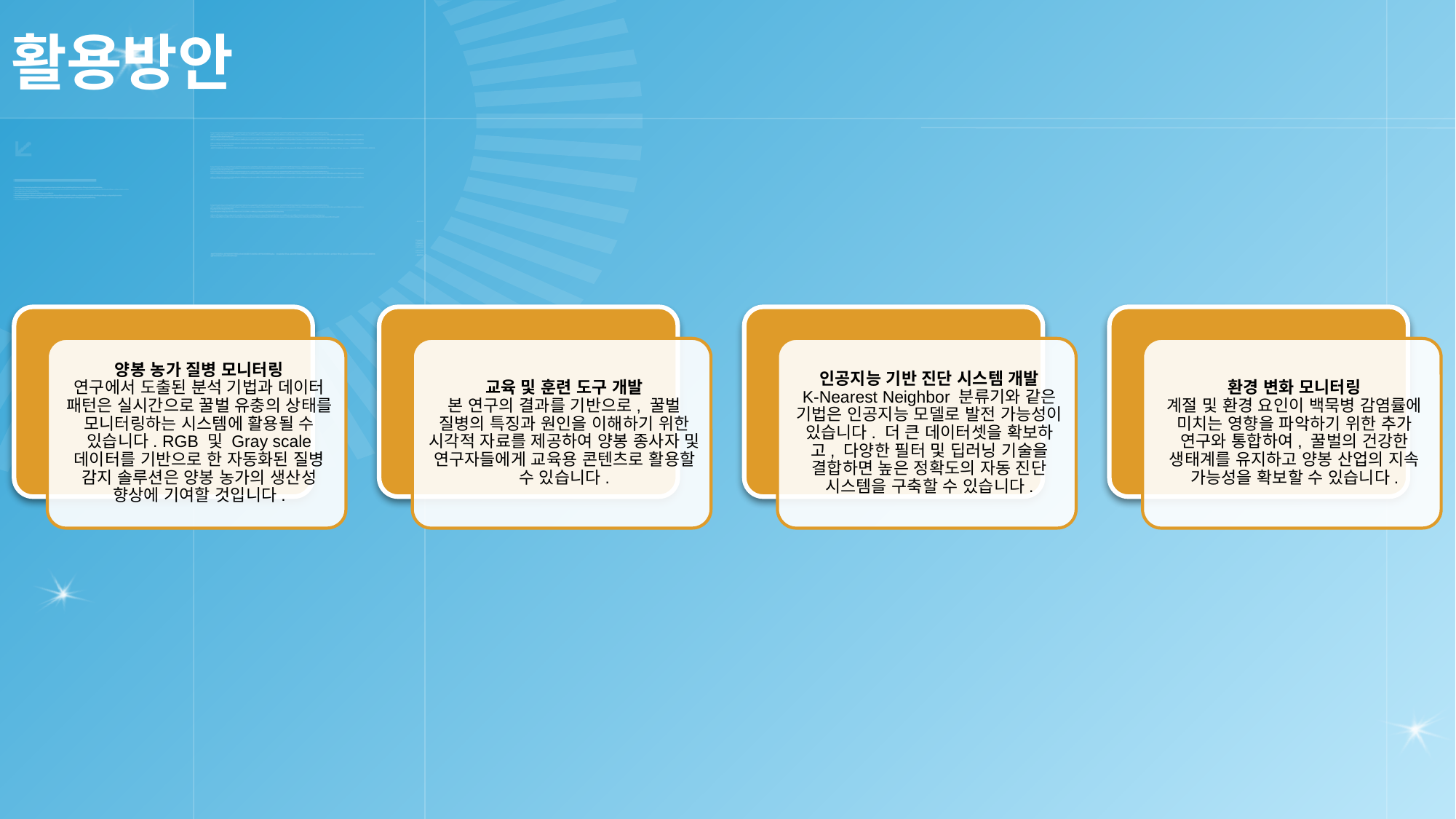

# 활용방안
양봉 농가 질병 모니터링
연구에서 도출된 분석 기법과 데이터 패턴은 실시간으로 꿀벌 유충의 상태를 모니터링하는 시스템에 활용될 수 있습니다. RGB 및 Gray scale 데이터를 기반으로 한 자동화된 질병 감지 솔루션은 양봉 농가의 생산성 향상에 기여할 것입니다.
교육 및 훈련 도구 개발
본 연구의 결과를 기반으로, 꿀벌 질병의 특징과 원인을 이해하기 위한 시각적 자료를 제공하여 양봉 종사자 및 연구자들에게 교육용 콘텐츠로 활용할 수 있습니다.
인공지능 기반 진단 시스템 개발
K-Nearest Neighbor 분류기와 같은 기법은 인공지능 모델로 발전 가능성이 있습니다. 더 큰 데이터셋을 확보하고, 다양한 필터 및 딥러닝 기술을 결합하면 높은 정확도의 자동 진단 시스템을 구축할 수 있습니다.
환경 변화 모니터링
계절 및 환경 요인이 백묵병 감염률에 미치는 영향을 파악하기 위한 추가 연구와 통합하여, 꿀벌의 건강한 생태계를 유지하고 양봉 산업의 지속 가능성을 확보할 수 있습니다.